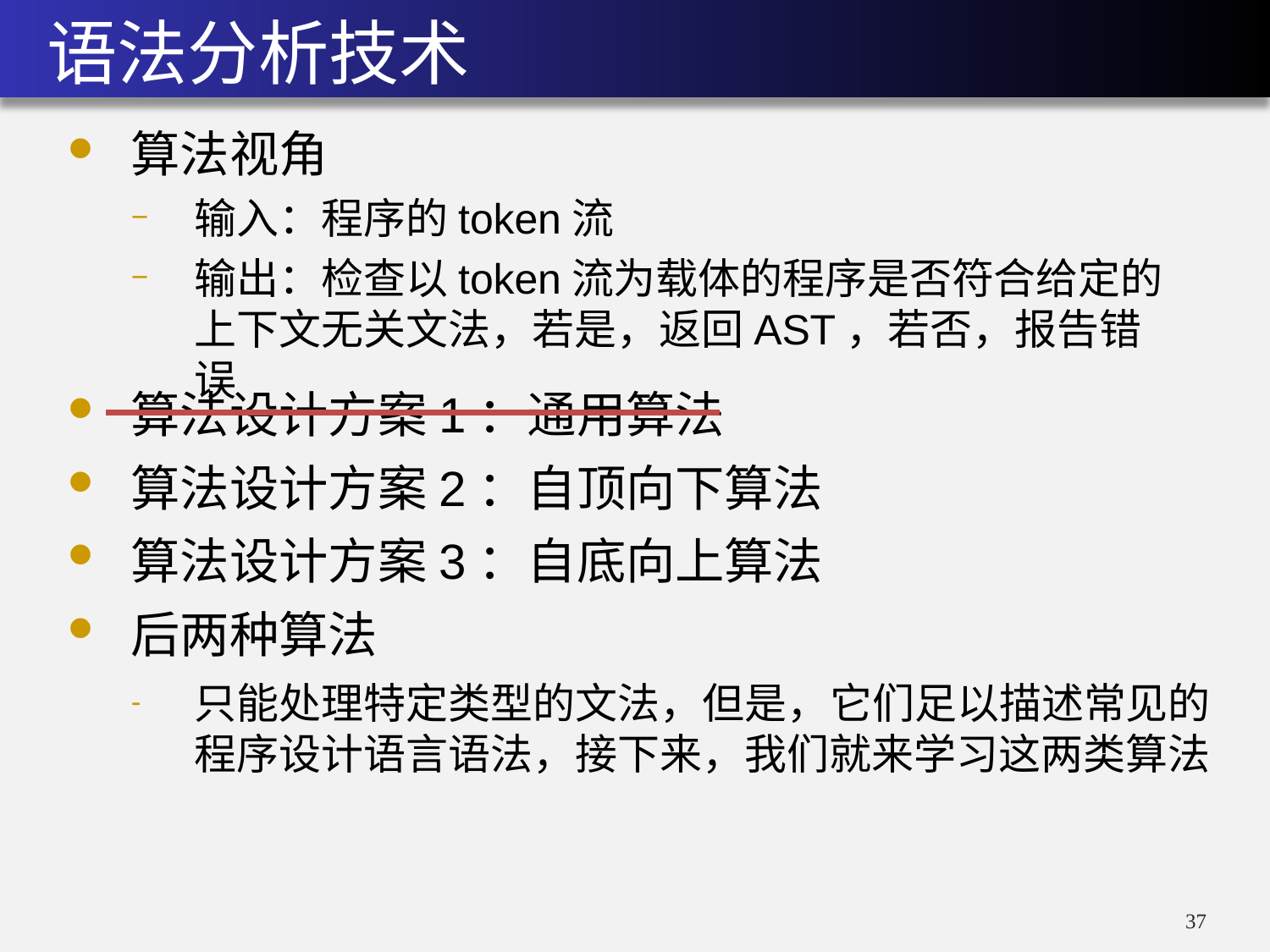

# 语法分析技术
算法视角
输入：程序的token流
输出：检查以token流为载体的程序是否符合给定的上下文无关文法，若是，返回AST，若否，报告错误
算法设计方案1：通用算法
算法设计方案2：自顶向下算法
算法设计方案3：自底向上算法
后两种算法
只能处理特定类型的文法，但是，它们足以描述常见的程序设计语言语法，接下来，我们就来学习这两类算法
37